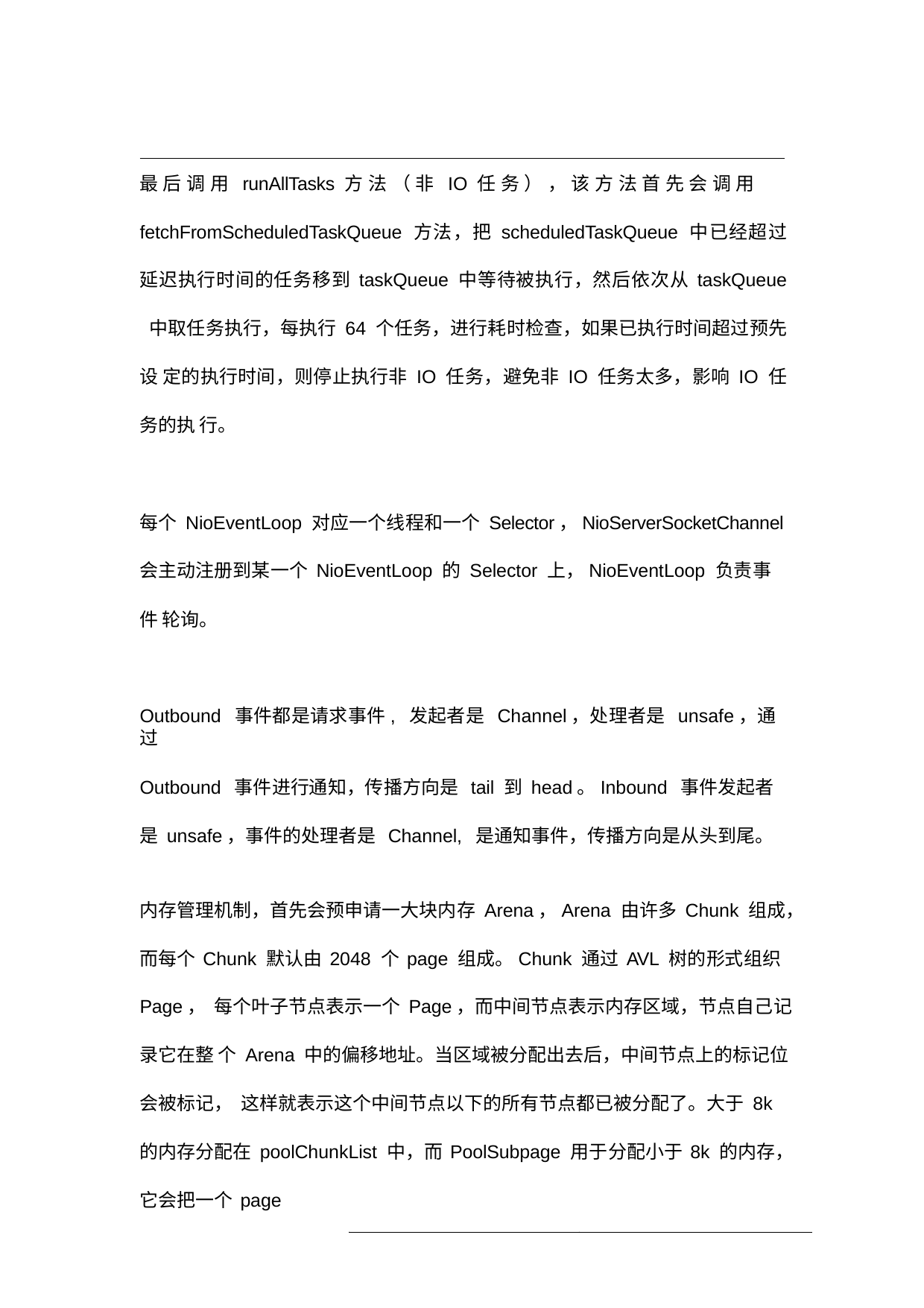

最 后 调 用 runAllTasks 方 法 （ 非 IO 任 务 ） ， 该 方 法 首 先 会 调 用
fetchFromScheduledTaskQueue 方法，把 scheduledTaskQueue 中已经超过 延迟执行时间的任务移到 taskQueue 中等待被执行，然后依次从 taskQueue  中取任务执行，每执行 64 个任务，进行耗时检查，如果已执行时间超过预先设 定的执行时间，则停止执行非 IO 任务，避免非 IO 任务太多，影响 IO 任务的执 行。
每个NioEventLoop 对应一个线程和一个Selector，NioServerSocketChannel
会主动注册到某一个 NioEventLoop 的 Selector 上，NioEventLoop 负责事件 轮询。
Outbound 事件都是请求事件, 发起者是 Channel，处理者是 unsafe，通过
Outbound 事件进行通知，传播方向是 tail 到 head。Inbound 事件发起者是 unsafe，事件的处理者是 Channel, 是通知事件，传播方向是从头到尾。
内存管理机制，首先会预申请一大块内存Arena，Arena 由许多 Chunk 组成，
而每个Chunk 默认由2048 个page 组成。Chunk 通过AVL 树的形式组织Page，  每个叶子节点表示一个 Page，而中间节点表示内存区域，节点自己记录它在整 个 Arena 中的偏移地址。当区域被分配出去后，中间节点上的标记位会被标记，  这样就表示这个中间节点以下的所有节点都已被分配了。大于 8k 的内存分配在 poolChunkList 中，而PoolSubpage 用于分配小于8k 的内存，它会把一个page